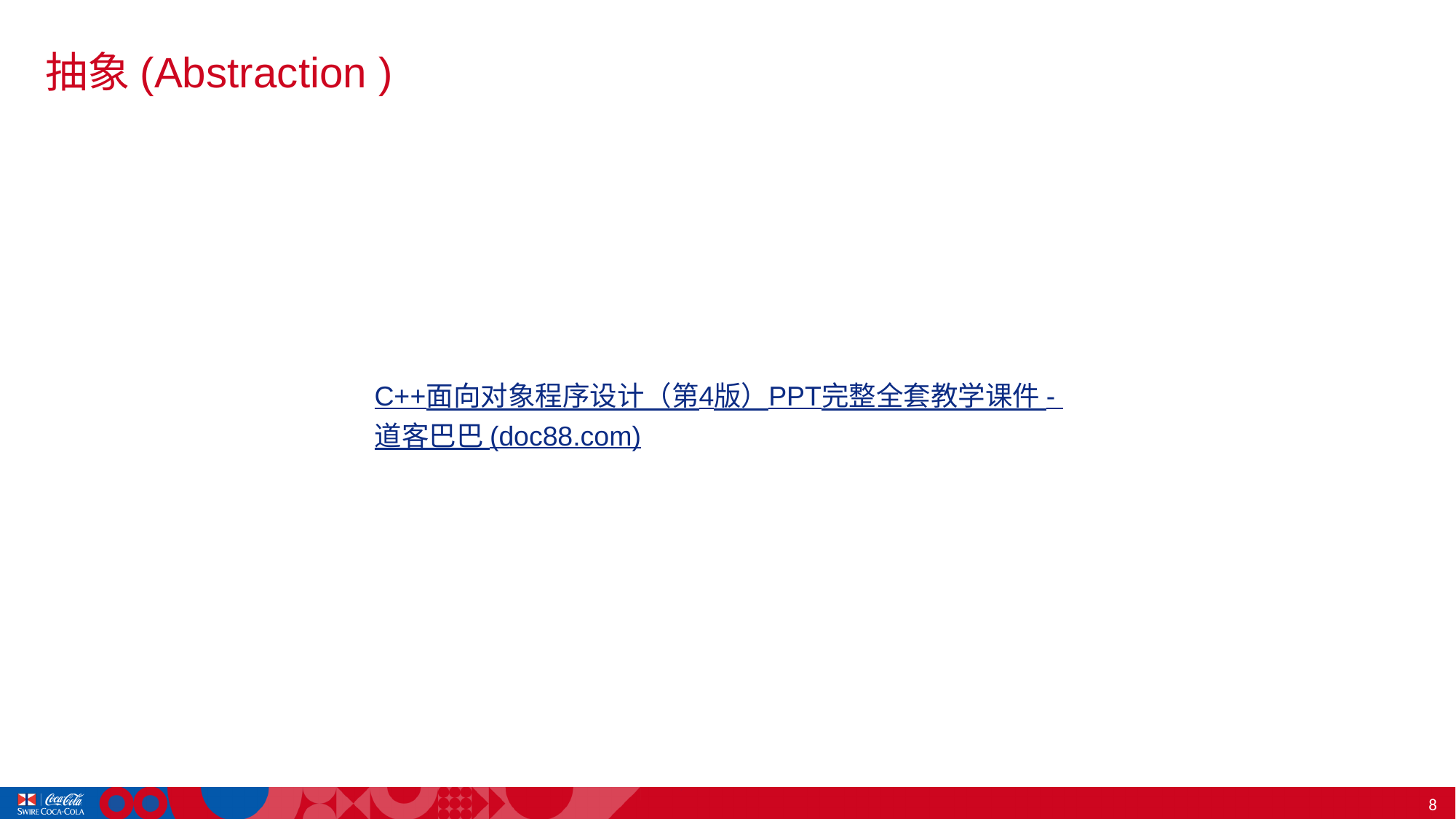

# 抽象(Abstraction )
C++面向对象程序设计（第4版）PPT完整全套教学课件 - 道客巴巴 (doc88.com)
8